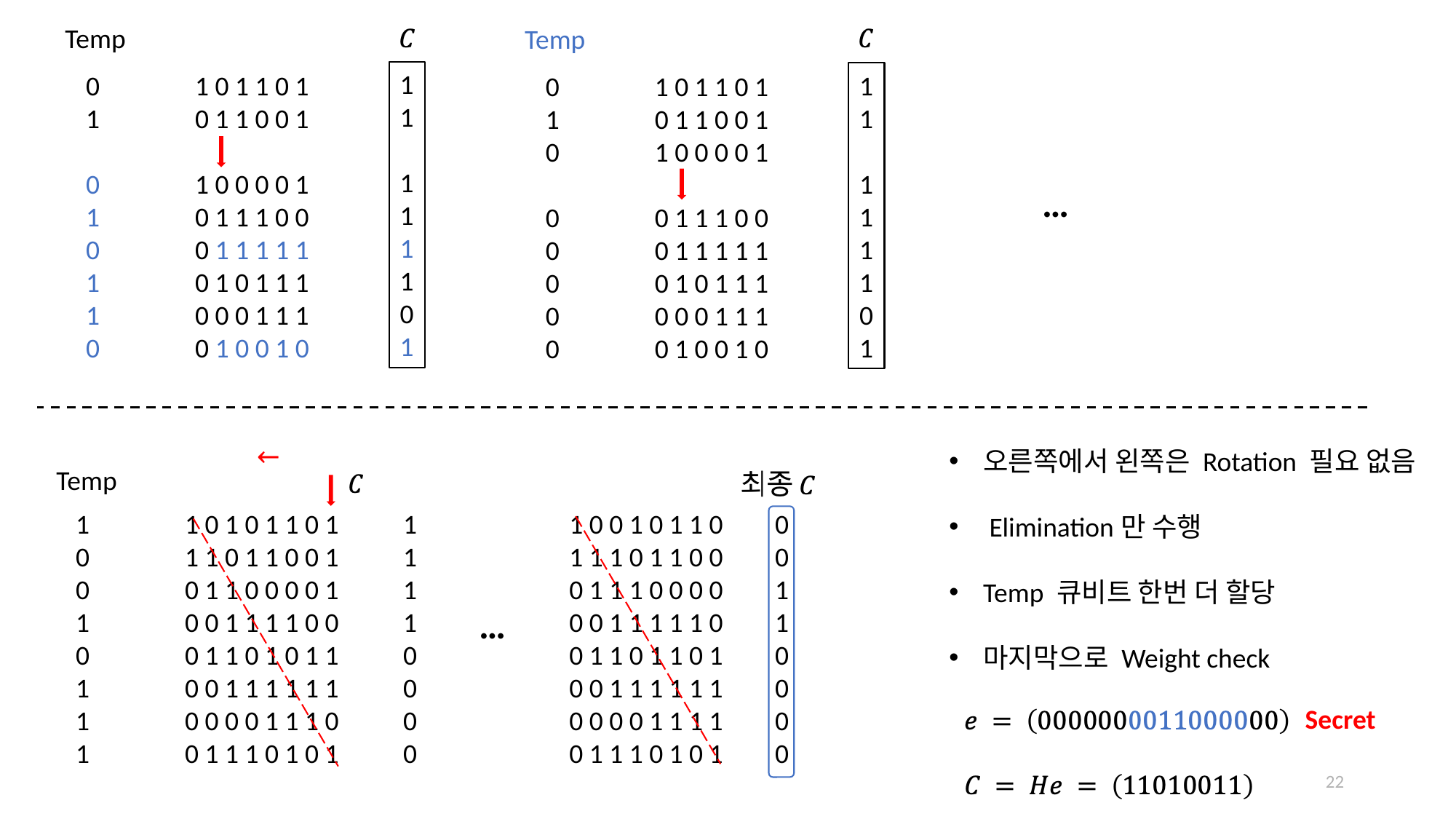

Temp

Temp
1
1

1
1
1
1
0
1
0  	1 0 1 1 0 1
1  	0 1 1 0 0 1

0  	1 0 0 0 0 1
1  	0 1 1 1 0 0
0  	0 1 1 1 1 1
1  	0 1 0 1 1 1
1  	0 0 0 1 1 1
0  	0 1 0 0 1 0
1
1

1
1
1
1
0
1
0  	1 0 1 1 0 1
1  	0 1 1 0 0 1
0  	1 0 0 0 0 1

0  	0 1 1 1 0 0
0  	0 1 1 1 1 1
0  	0 1 0 1 1 1
0  	0 0 0 1 1 1
0  	0 1 0 0 1 0

…

오른쪽에서 왼쪽은 Rotation 필요 없음

 Elimination만 수행

Temp 큐비트 한번 더 할당

마지막으로 Weight check

Temp

1  	1 0 1 0 1 1 0 1   	1
0  	1 1 0 1 1 0 0 1   	1
0  	0 1 1 0 0 0 0 1   	1
1  	0 0 1 1 1 1 0 0   	1
0  	0 1 1 0 1 0 1 1   	0
1  	0 0 1 1 1 1 1 1   	0
1  	0 0 0 0 1 1 1 0   	0
1  	0 1 1 1 0 1 0 1   	0
  1 0 0 1 0 1 1 0   	0
  1 1 1 0 1 1 0 0   	0
  0 1 1 1 0 0 0 0   	1
  0 0 1 1 1 1 1 0   	1
  0 1 1 0 1 1 0 1   	0
  0 0 1 1 1 1 1 1   	0
  0 0 0 0 1 1 1 1   	0
  0 1 1 1 0 1 0 1   	0

…
Secret

22